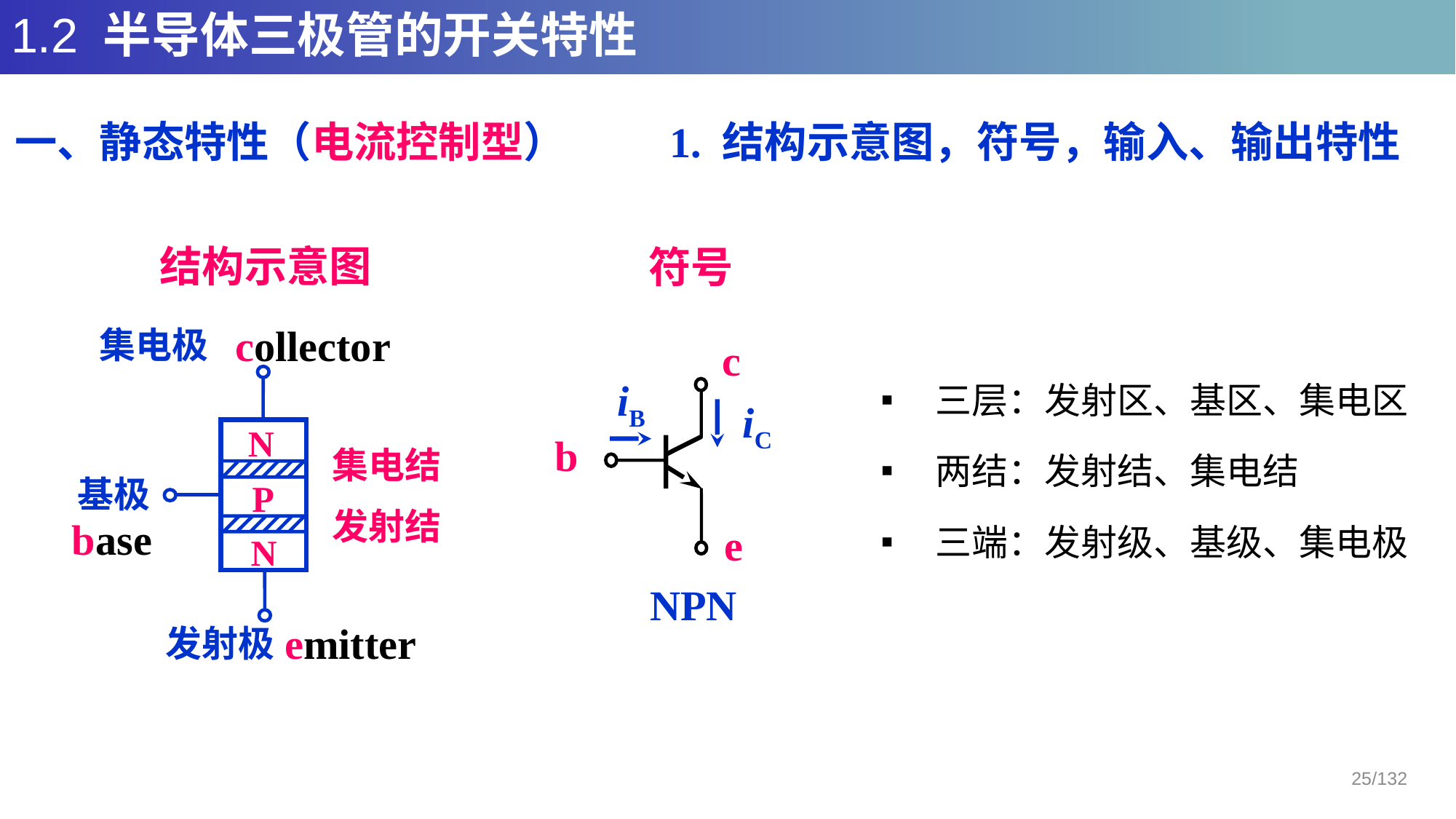

# 1.2 半导体三极管的开关特性
一、静态特性（电流控制型）	1. 结构示意图，符号，输入、输出特性
结构示意图
collector
集电极

N

P

N

集电结
基极
base
发射结
emitter
发射极
符号
c
iB

iC

b

e
NPN
三层：发射区、基区、集电区
两结：发射结、集电结
三端：发射级、基级、集电极
25/132